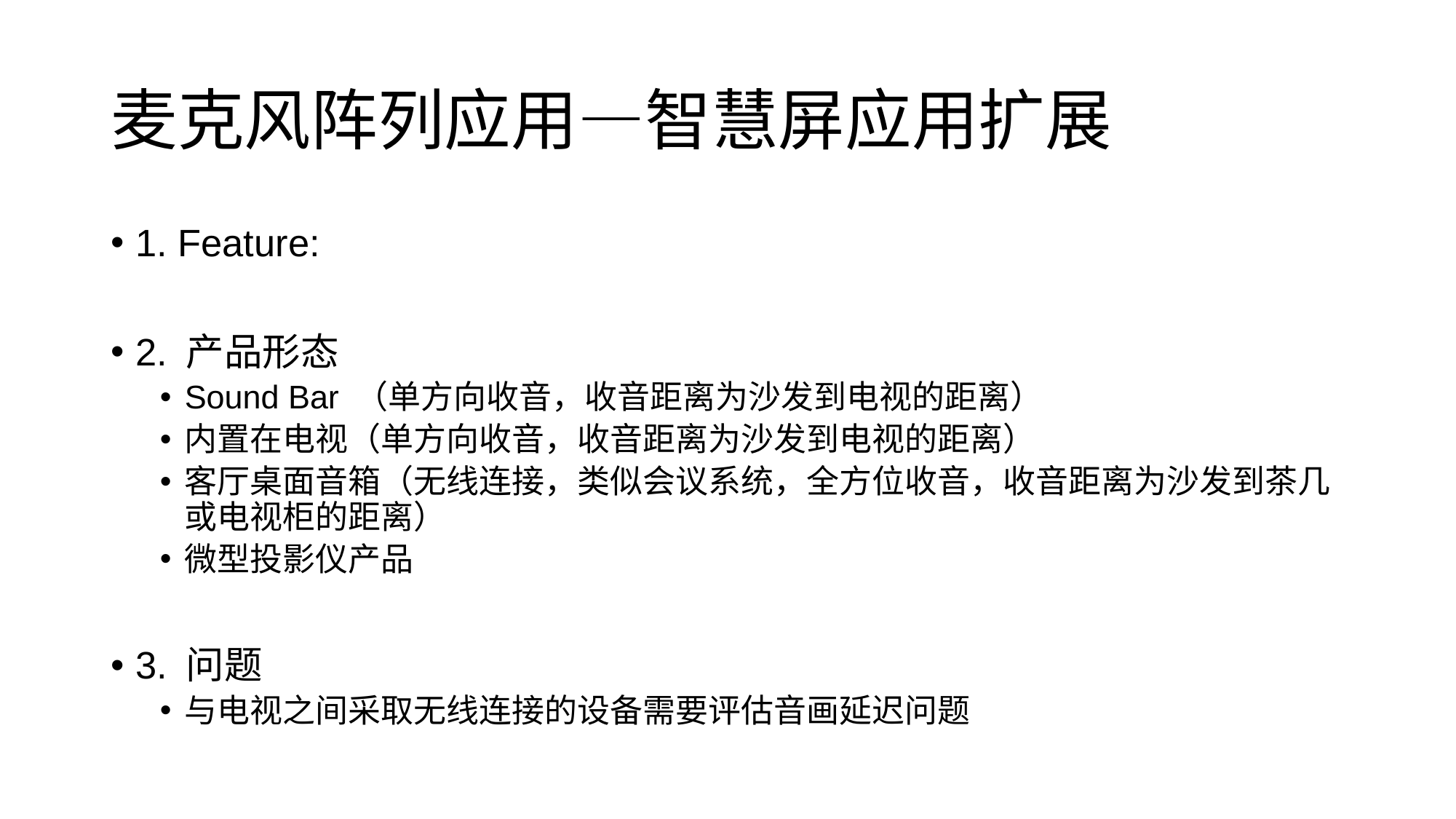

# 麦克风阵列应用—智慧屏应用扩展
1. Feature:

2. 产品形态
Sound Bar （单方向收音，收音距离为沙发到电视的距离）
内置在电视（单方向收音，收音距离为沙发到电视的距离）
客厅桌面音箱（无线连接，类似会议系统，全方位收音，收音距离为沙发到茶几或电视柜的距离）
微型投影仪产品

3. 问题
与电视之间采取无线连接的设备需要评估音画延迟问题